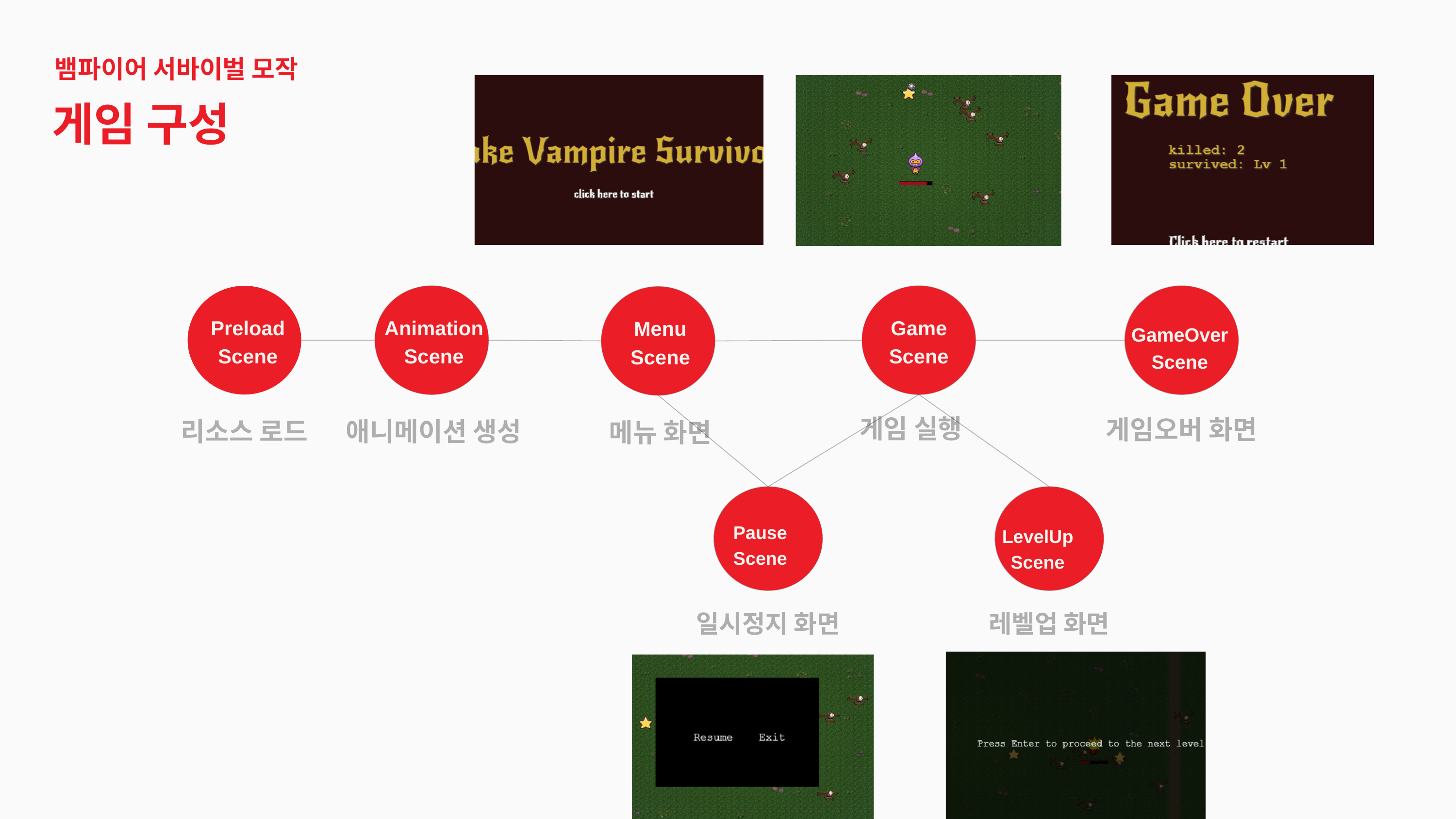

뱀파이어 서바이벌 모작

게임 구성

게임오버 화면

02
04
02
Preload
Scene
Animation
Scene
Game
Scene
Menu
Scene
GameOver
Scene

게임 실행
리소스 로드
애니메이션 생성
메뉴 화면

일시정지 화면

레벨업 화면
03
03
Pause
Scene
LevelUp
Scene